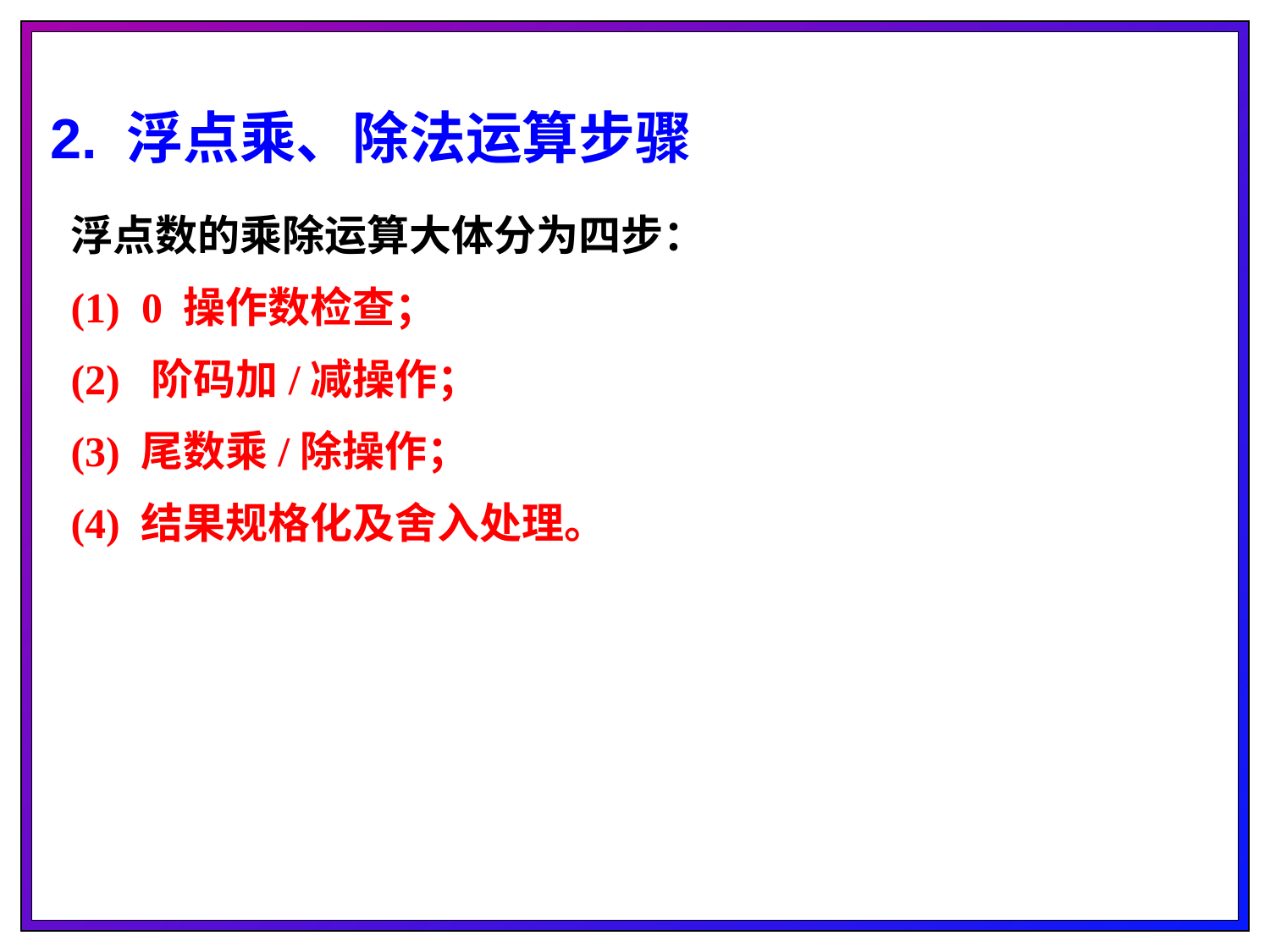

2. 浮点乘、除法运算步骤
浮点数的乘除运算大体分为四步：
(1)  0 操作数检查；
(2)  阶码加/减操作；
(3) 尾数乘/除操作；
(4) 结果规格化及舍入处理。